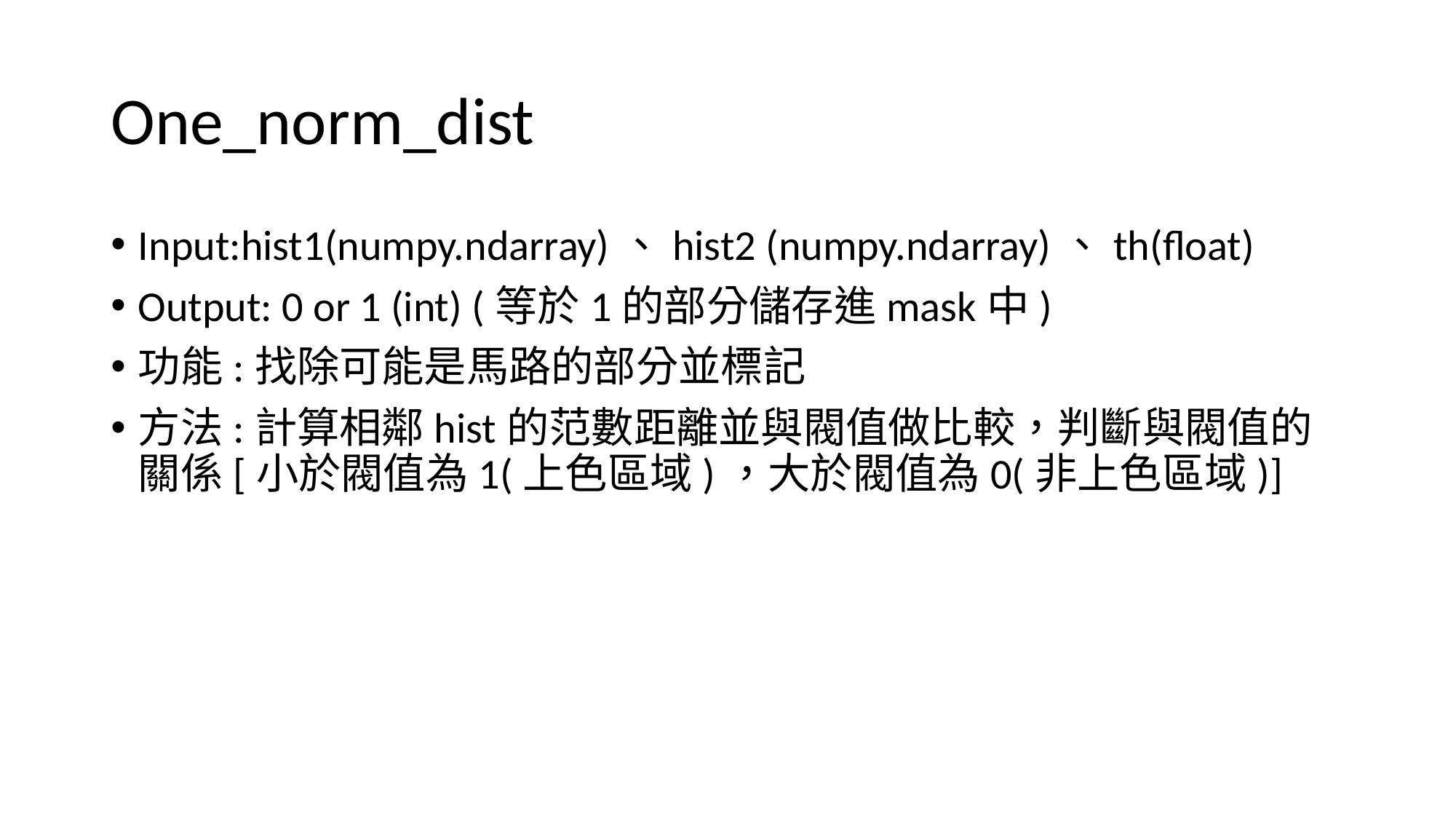

# One_norm_dist
Input:hist1(numpy.ndarray)、hist2 (numpy.ndarray)、th(float)
Output: 0 or 1 (int) (等於1的部分儲存進mask中)
功能:找除可能是馬路的部分並標記
方法:計算相鄰hist的范數距離並與閥值做比較，判斷與閥值的關係[小於閥值為1(上色區域)，大於閥值為0(非上色區域)]